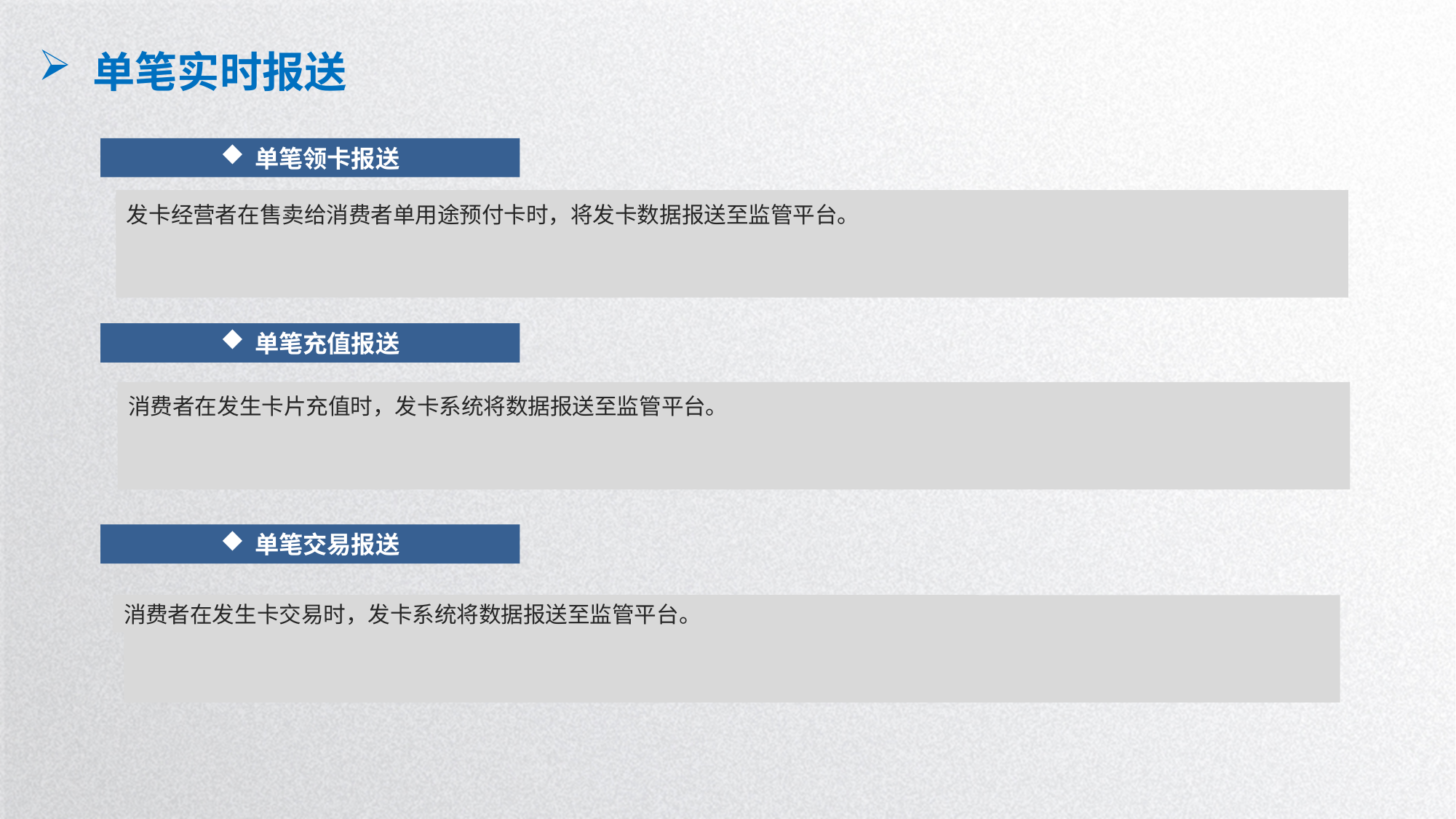

单笔实时报送
单笔领卡报送

发卡经营者在售卖给消费者单用途预付卡时，将发卡数据报送至监管平台。
单笔充值报送

消费者在发生卡片充值时，发卡系统将数据报送至监管平台。
单笔交易报送
消费者在发生卡交易时，发卡系统将数据报送至监管平台。